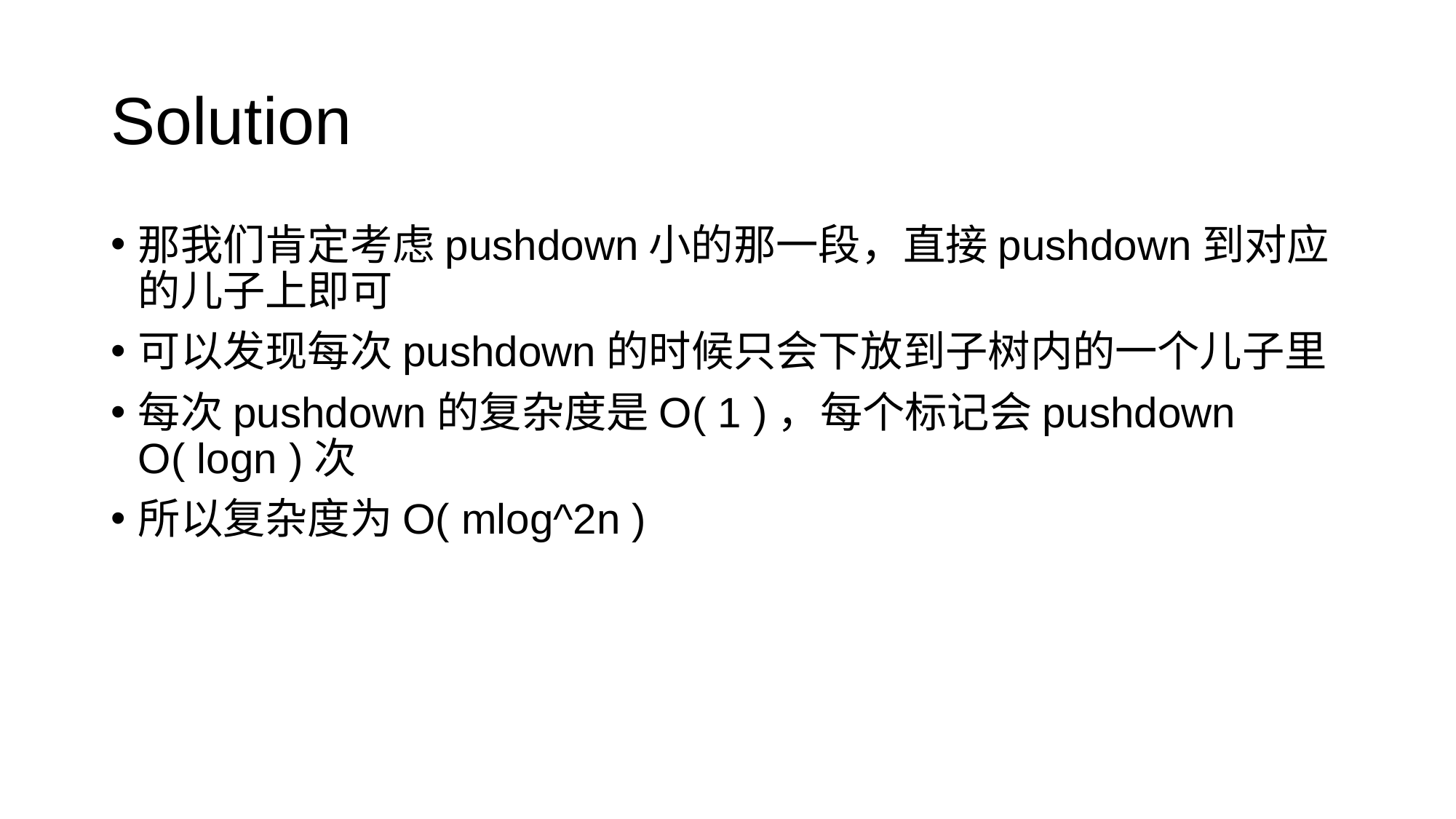

# Solution
那我们肯定考虑pushdown小的那一段，直接pushdown到对应的儿子上即可
可以发现每次pushdown的时候只会下放到子树内的一个儿子里
每次pushdown的复杂度是O( 1 )，每个标记会pushdown O( logn )次
所以复杂度为O( mlog^2n )